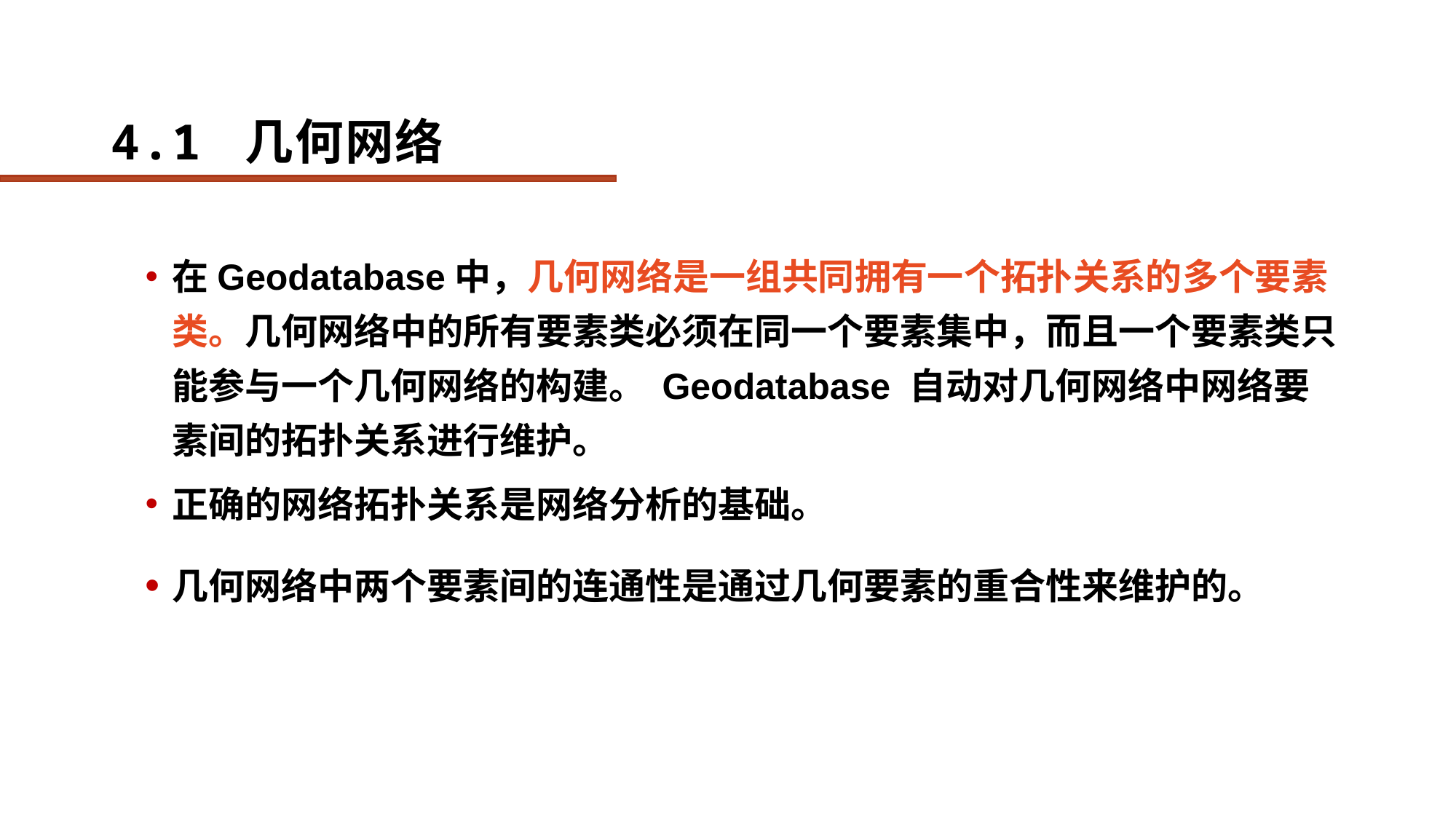

# 4.1 几何网络
在Geodatabase中，几何网络是一组共同拥有一个拓扑关系的多个要素类。几何网络中的所有要素类必须在同一个要素集中，而且一个要素类只能参与一个几何网络的构建。 Geodatabase 自动对几何网络中网络要素间的拓扑关系进行维护。
正确的网络拓扑关系是网络分析的基础。
几何网络中两个要素间的连通性是通过几何要素的重合性来维护的。